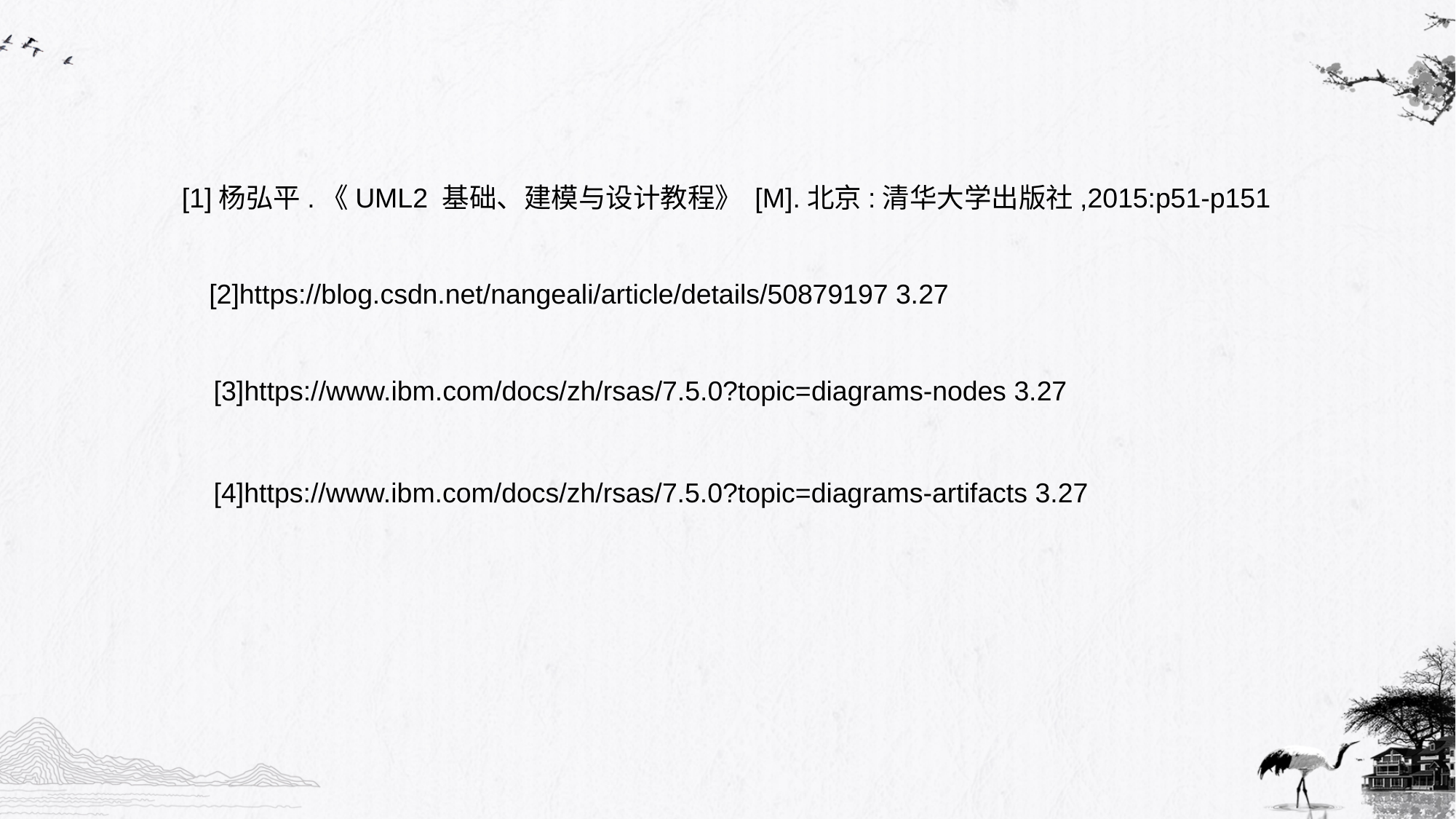

[1]杨弘平.《UML2 基础、建模与设计教程》 [M].北京:清华大学出版社,2015:p51-p151
[2]https://blog.csdn.net/nangeali/article/details/50879197 3.27
[3]https://www.ibm.com/docs/zh/rsas/7.5.0?topic=diagrams-nodes 3.27
[4]https://www.ibm.com/docs/zh/rsas/7.5.0?topic=diagrams-artifacts 3.27